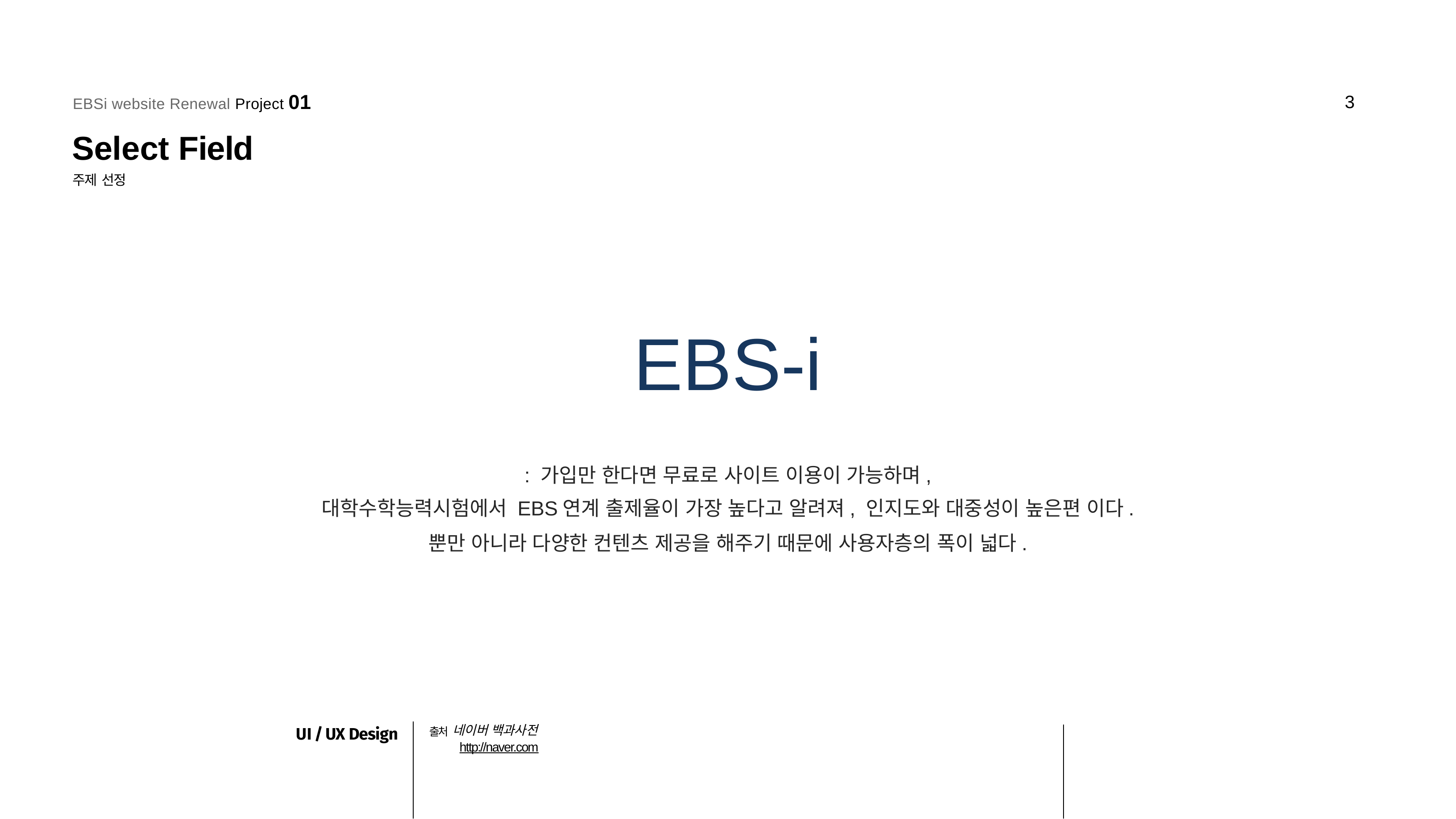

EBSi website Renewal Project 01
3
Select Field
주제 선정
EBS-i
: 가입만 한다면 무료로 사이트 이용이 가능하며,
대학수학능력시험에서 EBS연계 출제율이 가장 높다고 알려져, 인지도와 대중성이 높은편 이다.
뿐만 아니라 다양한 컨텐츠 제공을 해주기 때문에 사용자층의 폭이 넓다.

출처 네이버 백과사전
http://naver.com
UI / UX Design